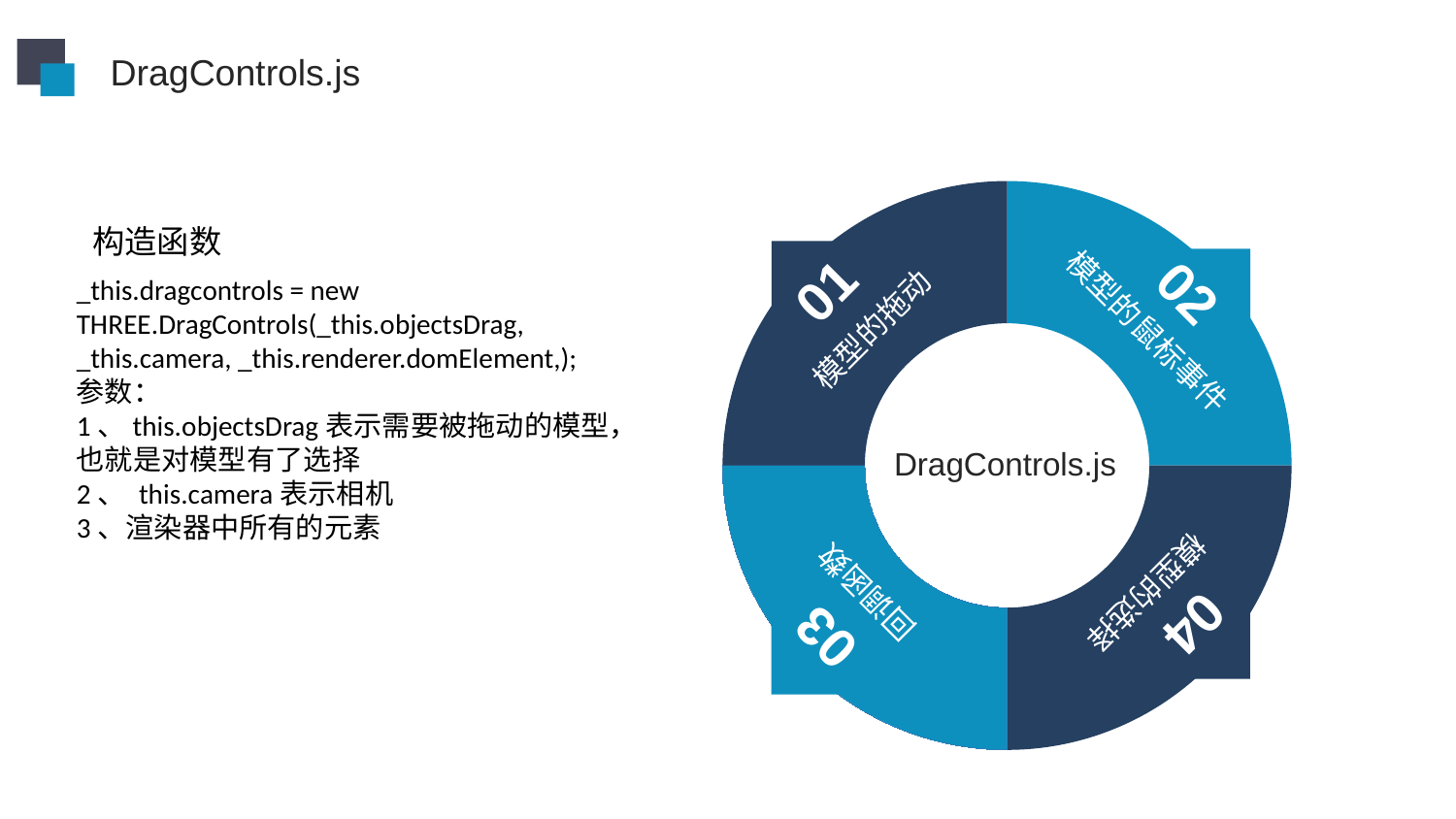

DragControls.js

### Chart

| Category | 销售额 |
|---|---|
| 第一季度 | 30.0 |
| 第二季度 | 30.0 |
| 第三季度 | 30.0 |
| 第四季度 | 30.0 |

01
02
模型的拖动
模型的鼠标事件
回调函数
模型的选择
04

03

构造函数
_this.dragcontrols = new THREE.DragControls(_this.objectsDrag, _this.camera, _this.renderer.domElement,);
参数：
1、this.objectsDrag表示需要被拖动的模型，也就是对模型有了选择
2、 this.camera表示相机
3、渲染器中所有的元素
DragControls.js